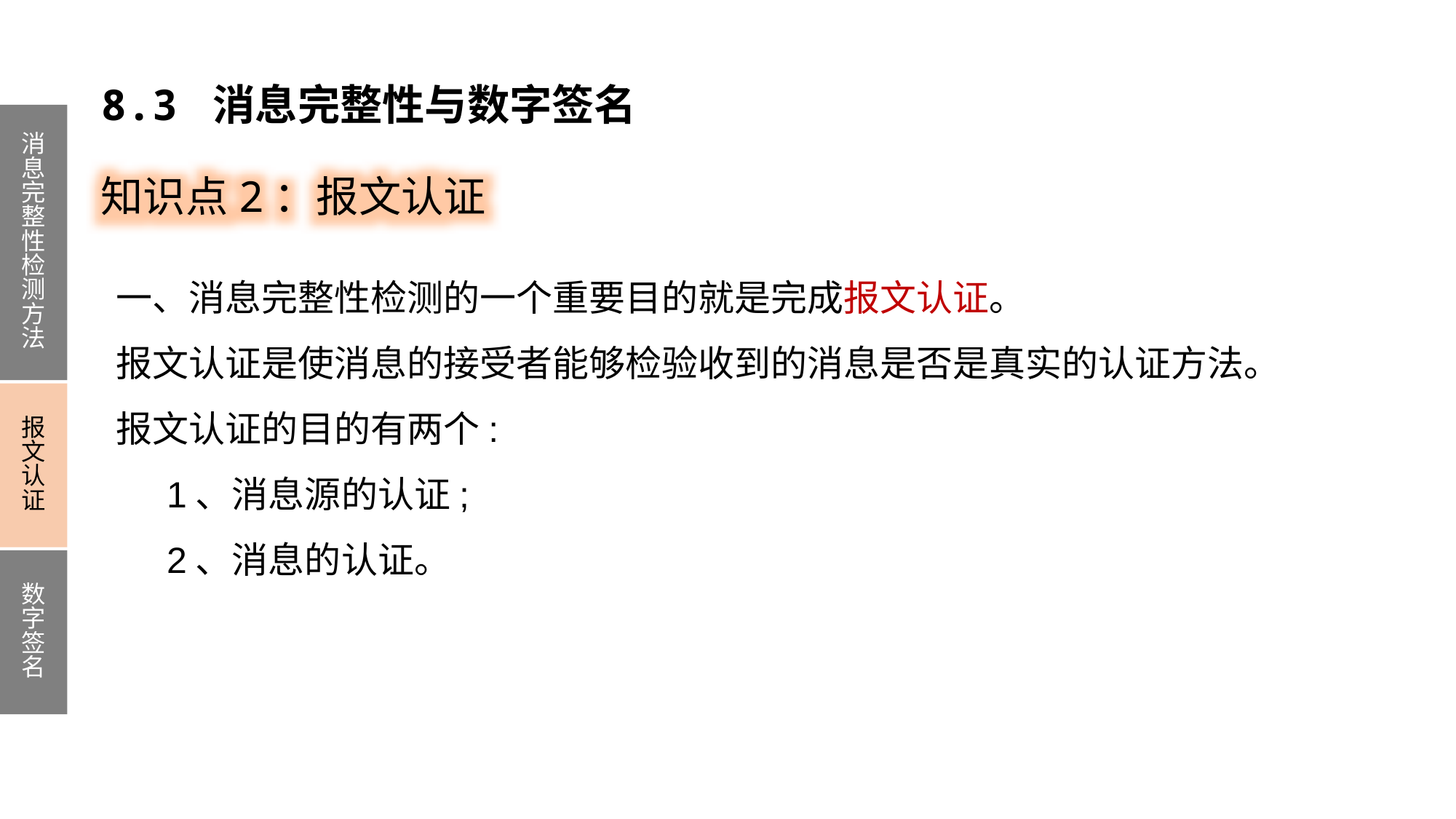

8.3 消息完整性与数字签名
消息完整性检测方法
报文认证
数字签名
知识点2：报文认证
一、消息完整性检测的一个重要目的就是完成报文认证。
报文认证是使消息的接受者能够检验收到的消息是否是真实的认证方法。
报文认证的目的有两个:
     1、消息源的认证;
     2、消息的认证。